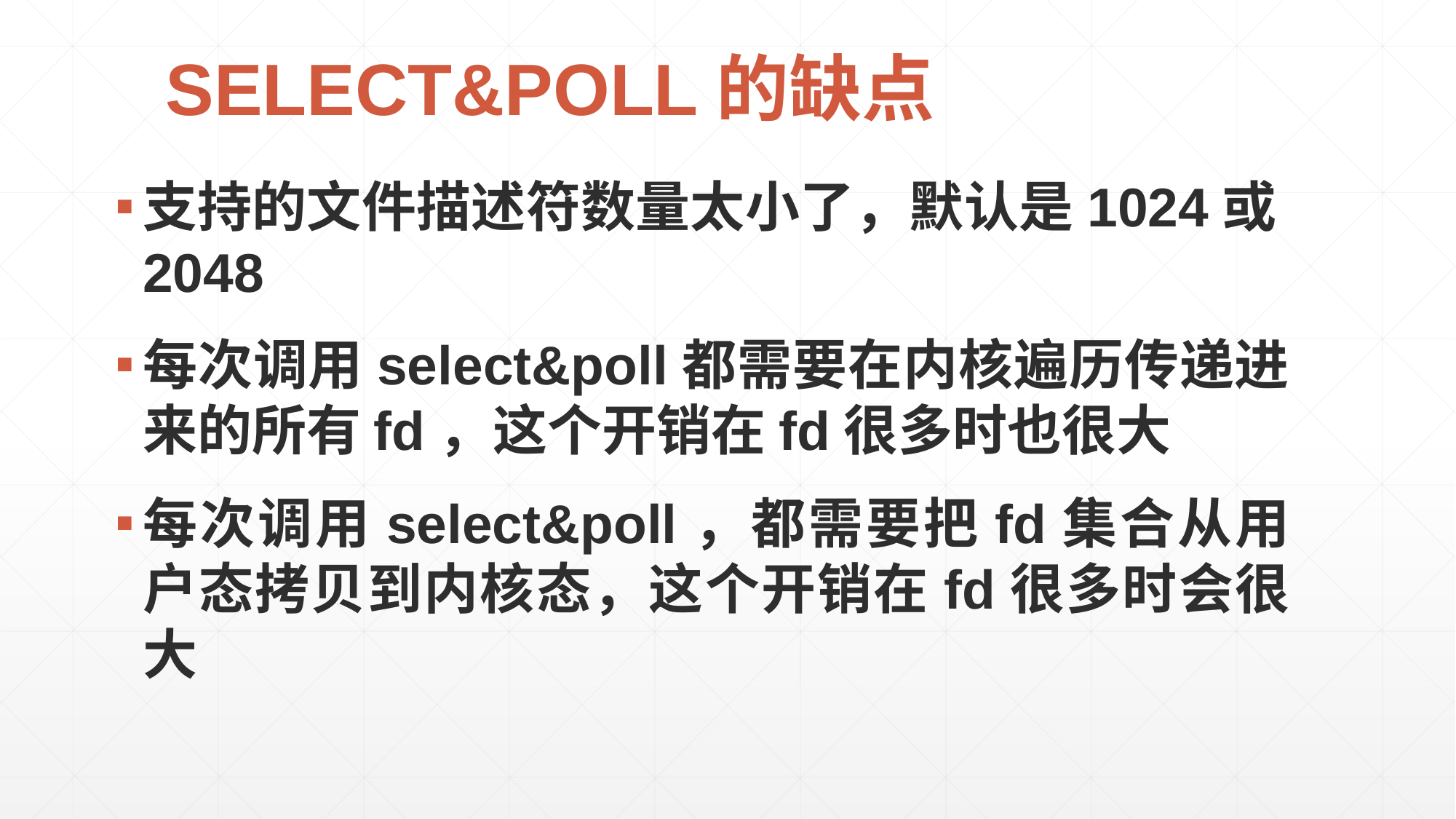

# SELECT&POLL的缺点
支持的文件描述符数量太小了，默认是1024或2048
每次调用select&poll都需要在内核遍历传递进来的所有fd，这个开销在fd很多时也很大
每次调用select&poll，都需要把fd集合从用户态拷贝到内核态，这个开销在fd很多时会很大